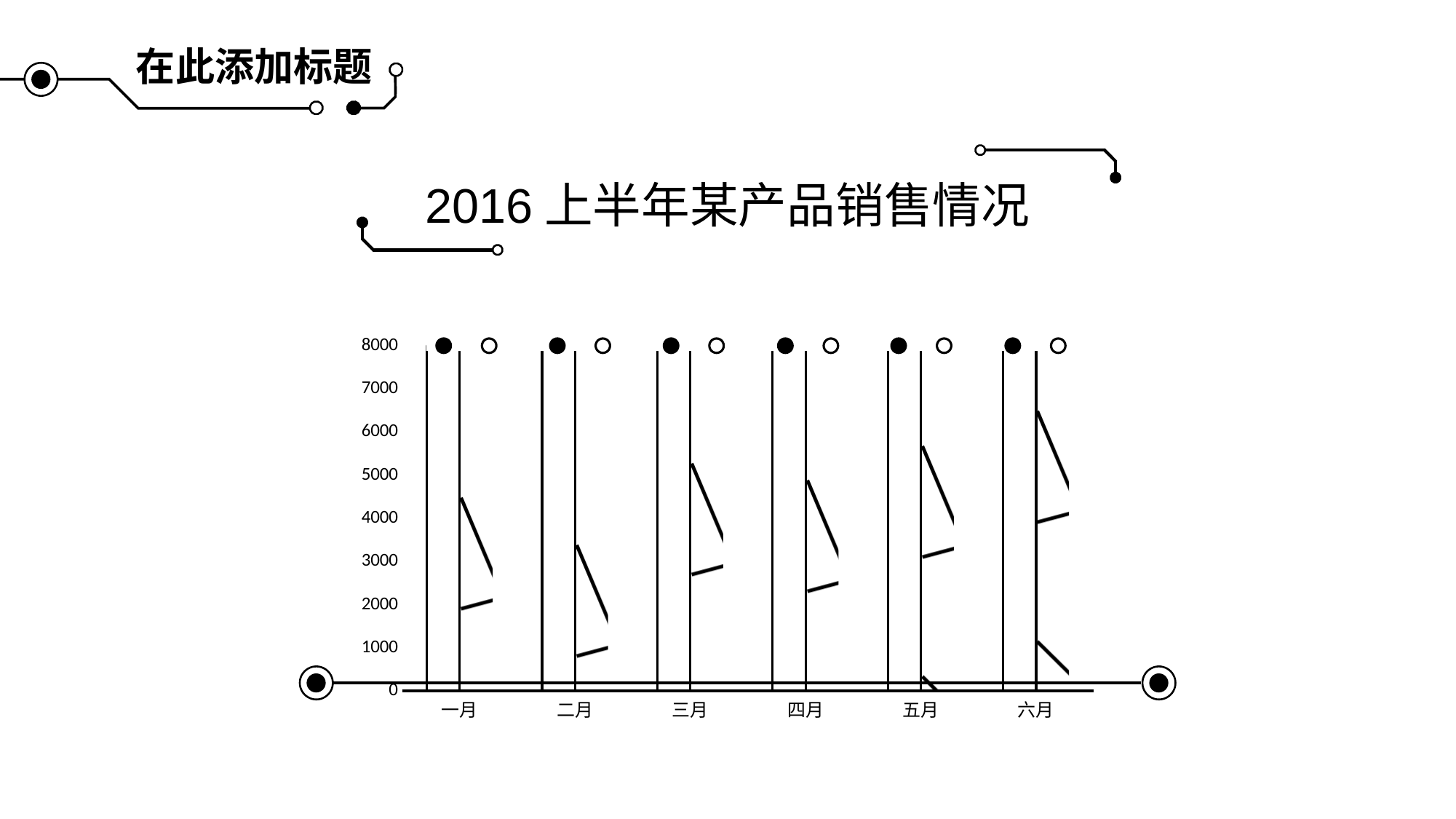

在此添加标题

2016上半年某产品销售情况

### Chart

| Category | 系列 3 | 系列 2 |
|---|---|---|
| 一月 | 8000.0 | 4500.0 |
| 二月 | 8000.0 | 3400.0 |
| 三月 | 8000.0 | 5300.0 |
| 四月 | 8000.0 | 4900.0 |
| 五月 | 8000.0 | 5700.0 |
| 六月 | 8000.0 | 6500.0 |